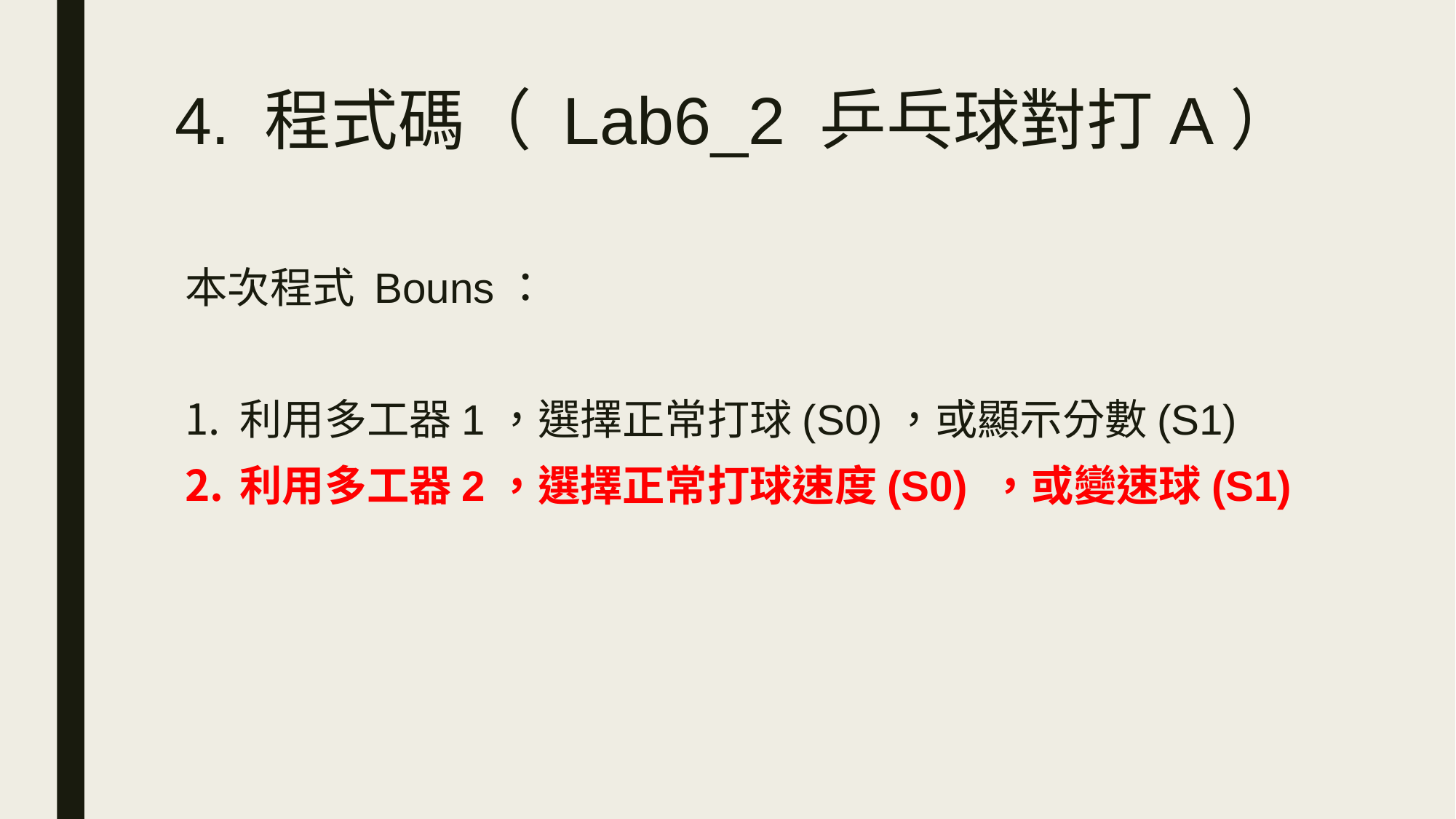

# 4. 程式碼（ Lab6_2 乒乓球對打A）
本次程式 Bouns：

利用多工器1，選擇正常打球(S0)，或顯示分數(S1)
利用多工器2，選擇正常打球速度(S0) ，或變速球(S1)